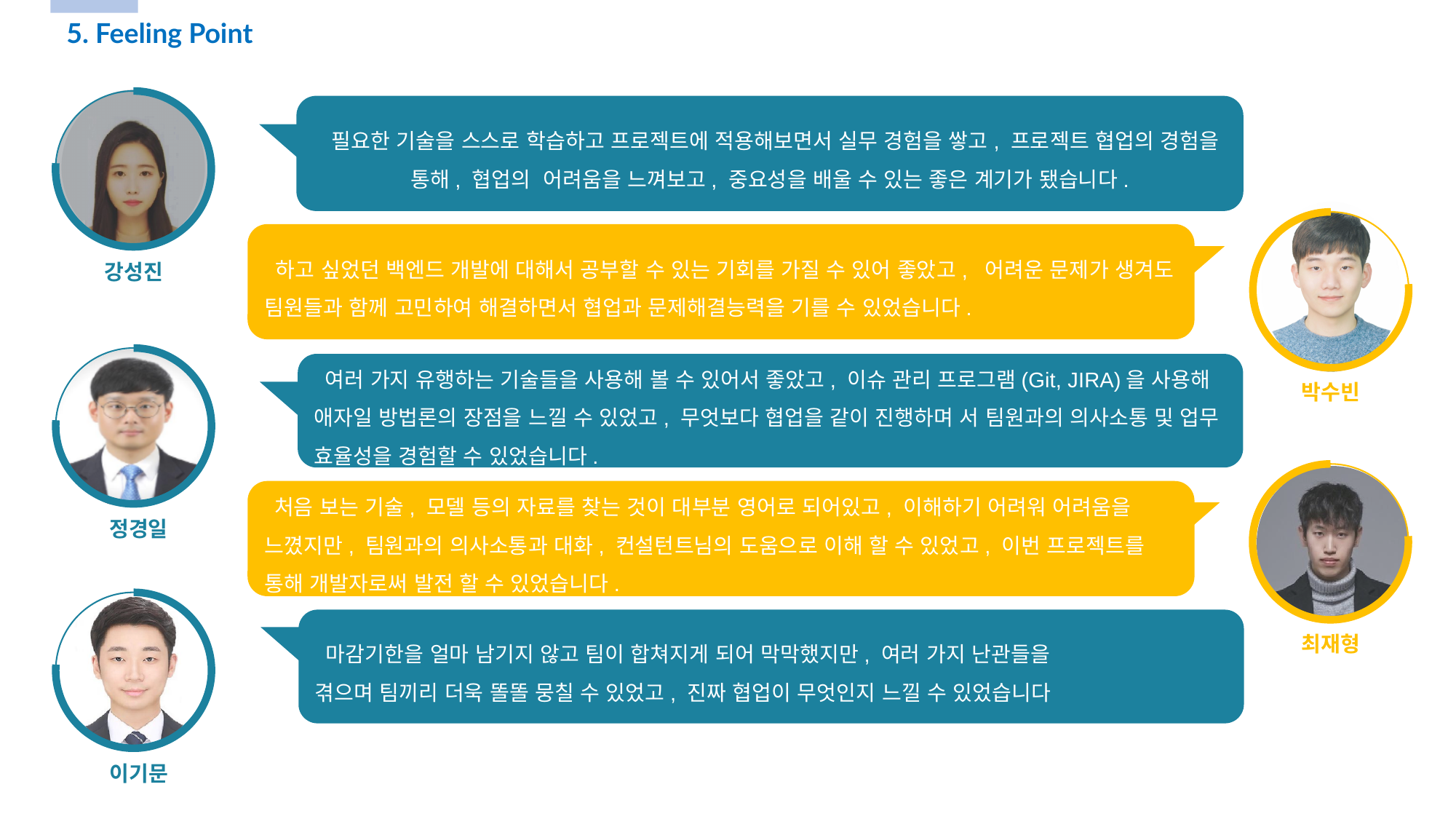

5. Feeling Point

강성진
 필요한 기술을 스스로 학습하고 프로젝트에 적용해보면서 실무 경험을 쌓고, 프로젝트 협업의 경험을 통해, 협업의  어려움을 느껴보고, 중요성을 배울 수 있는 좋은 계기가 됐습니다.

박수빈
 하고 싶었던 백엔드 개발에 대해서 공부할 수 있는 기회를 가질 수 있어 좋았고,  어려운 문제가 생겨도 팀원들과 함께 고민하여 해결하면서 협업과 문제해결능력을 기를 수 있었습니다.

 정경일
 여러 가지 유행하는 기술들을 사용해 볼 수 있어서 좋았고, 이슈 관리 프로그램(Git, JIRA)을 사용해 애자일 방법론의 장점을 느낄 수 있었고, 무엇보다 협업을 같이 진행하며 서 팀원과의 의사소통 및 업무 효율성을 경험할 수 있었습니다.
이기문
최재형

팀장

최재형
 처음 보는 기술, 모델 등의 자료를 찾는 것이 대부분 영어로 되어있고, 이해하기 어려워 어려움을 느꼈지만, 팀원과의 의사소통과 대화, 컨설턴트님의 도움으로 이해 할 수 있었고, 이번 프로젝트를 통해 개발자로써 발전 할 수 있었습니다.

 이기문
 마감기한을 얼마 남기지 않고 팀이 합쳐지게 되어 막막했지만, 여러 가지 난관들을
겪으며 팀끼리 더욱 똘똘 뭉칠 수 있었고, 진짜 협업이 무엇인지 느낄 수 있었습니다
이기문
최재형

팀장
필요한 기술을 스스로 학습하고 프로젝트에 적용해보면서 실무 경험을 쌓을 수 있어 좋았습니다람쥐

필요한 기술을 스스로 학습하고 프로젝트에 적용해보면서 실무 경험을 쌓을 수 있어 좋았습니다람쥐

1:42 PM
프로젝트 협업의 경험을 통해 협업의 중요성과 어려움 등을 배울 수 있었다.
1:42 PM
프로젝트 협업의 경험을 통해 협업의 중요성과 어려움 등을 배울 수 있었다.